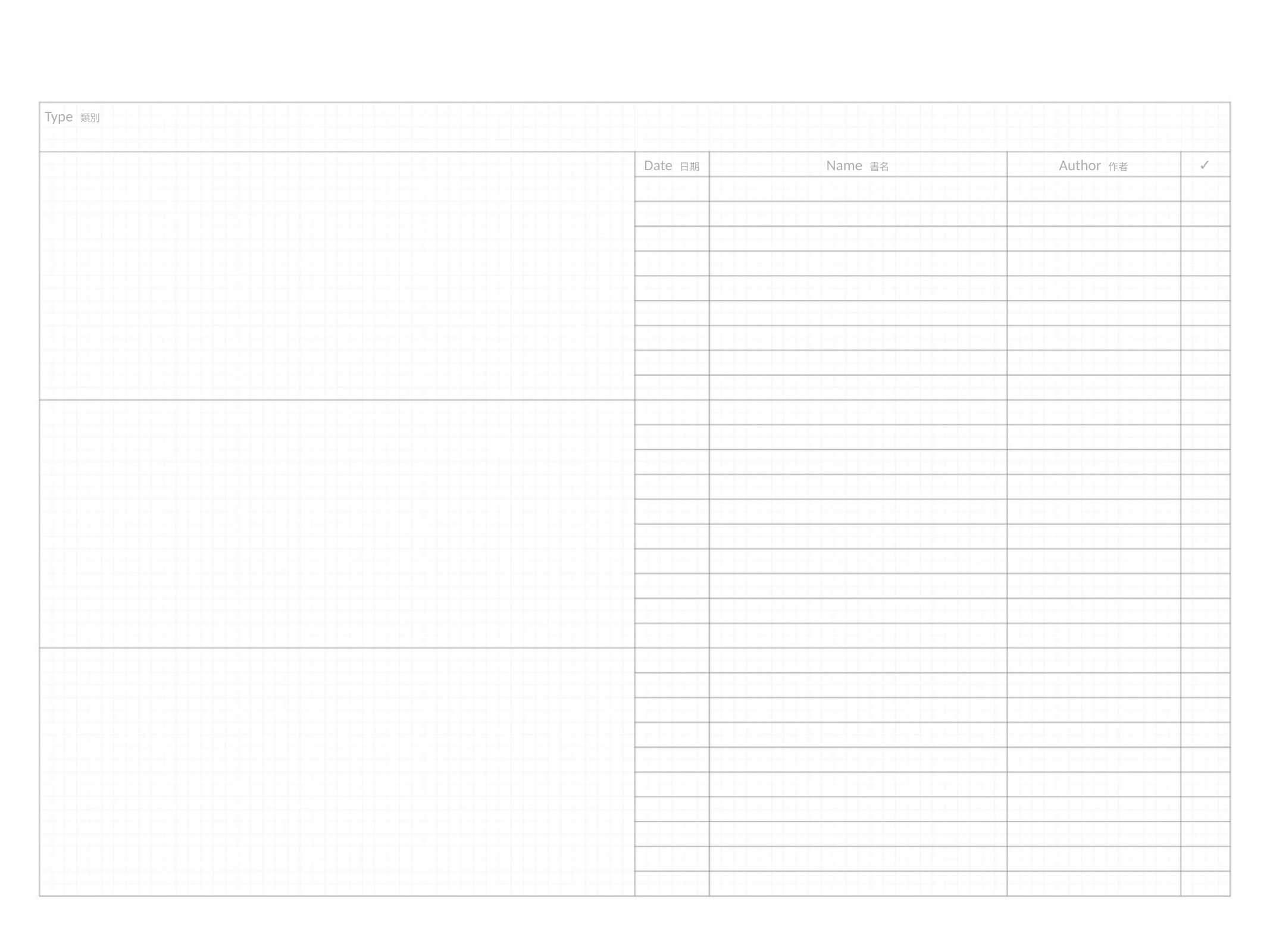

Type 類別
Date 日期
Name 書名
Author 作者
✓